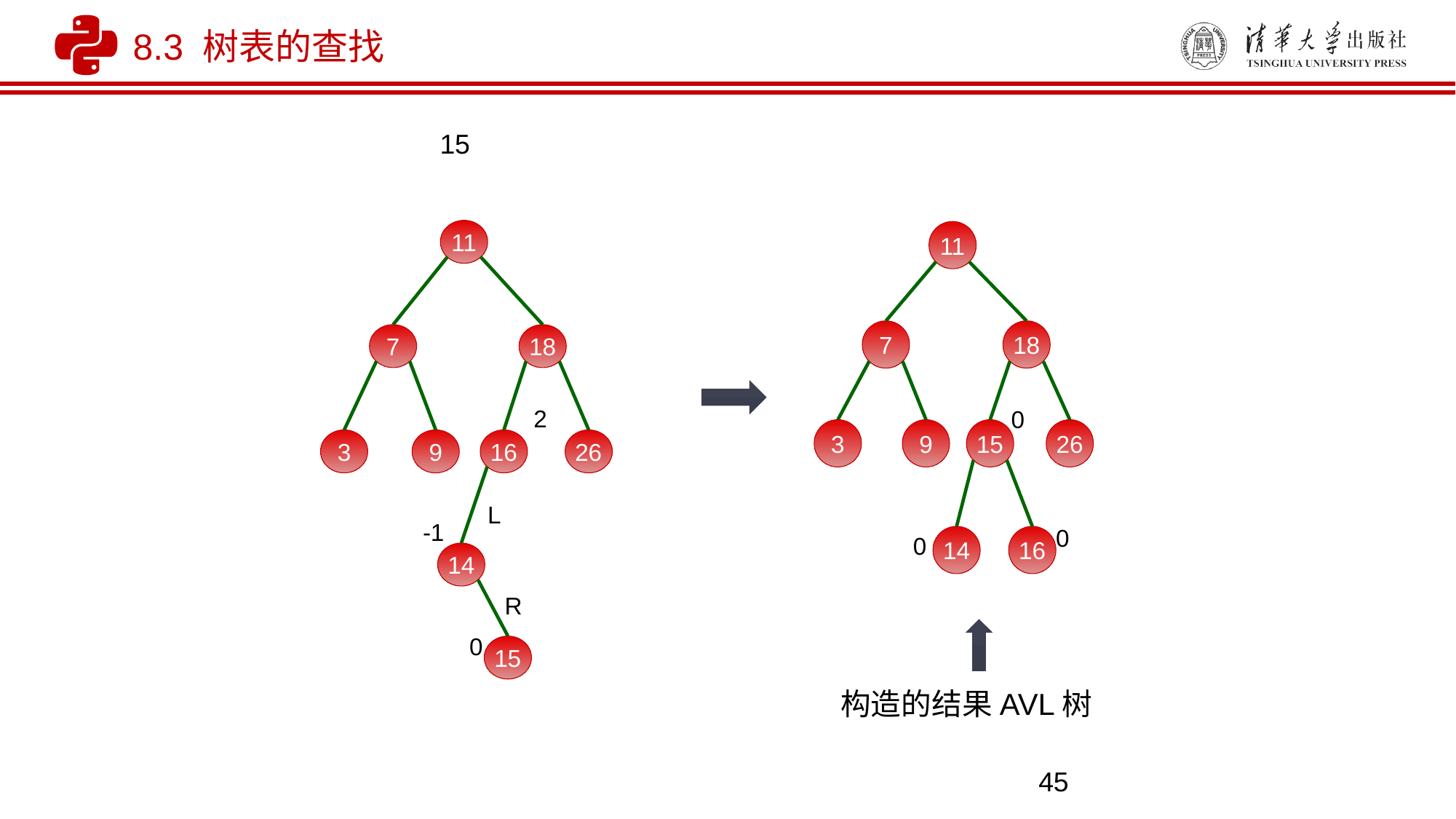

8.3 树表的查找
15
11
11
7
18

0
3
9
15
26
0
0
14
16
7
18
2
3
9
16
26
L
-1
14
R

0
15
构造的结果AVL树
45